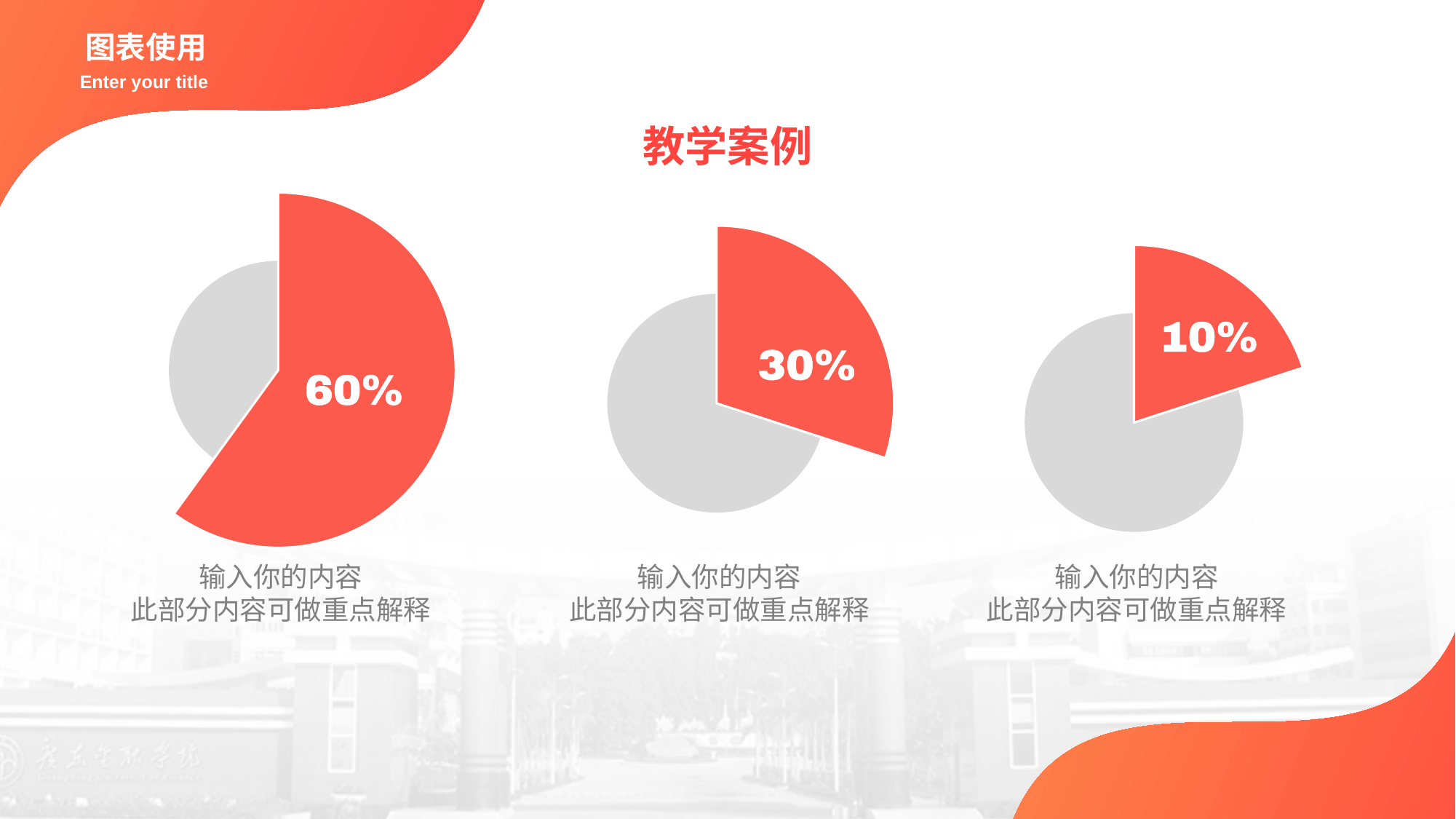

图表使用
Enter your title
教学案例

### Chart

| Category | 金额和 |
|---|---|
| 第一季度 | 60.0 |
| 第二季度 | 40.0 |
60%

### Chart

| Category | 金额和 |
|---|---|
| 第一季度 | 30.0 |
| 第二季度 | 70.0 |
30%

### Chart

| Category | 金额和 |
|---|---|
| 第一季度 | 20.0 |
| 第二季度 | 80.0 |
10%
输入你的内容
此部分内容可做重点解释
输入你的内容
此部分内容可做重点解释
输入你的内容
此部分内容可做重点解释